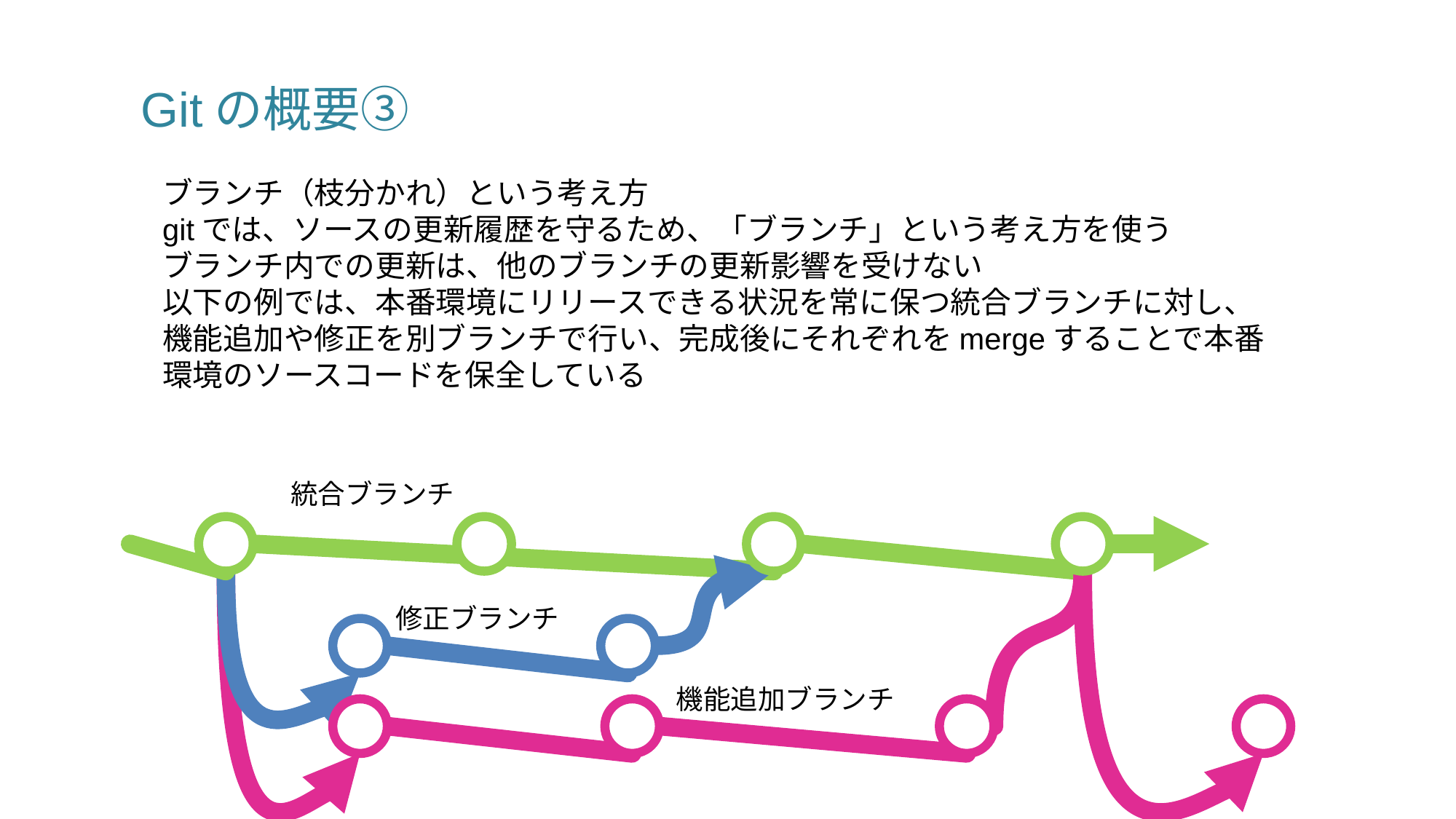

# Gitの概要③
ブランチ（枝分かれ）という考え方
gitでは、ソースの更新履歴を守るため、「ブランチ」という考え方を使う
ブランチ内での更新は、他のブランチの更新影響を受けない
以下の例では、本番環境にリリースできる状況を常に保つ統合ブランチに対し、
機能追加や修正を別ブランチで行い、完成後にそれぞれをmergeすることで本番環境のソースコードを保全している
統合ブランチ

修正ブランチ

機能追加ブランチ